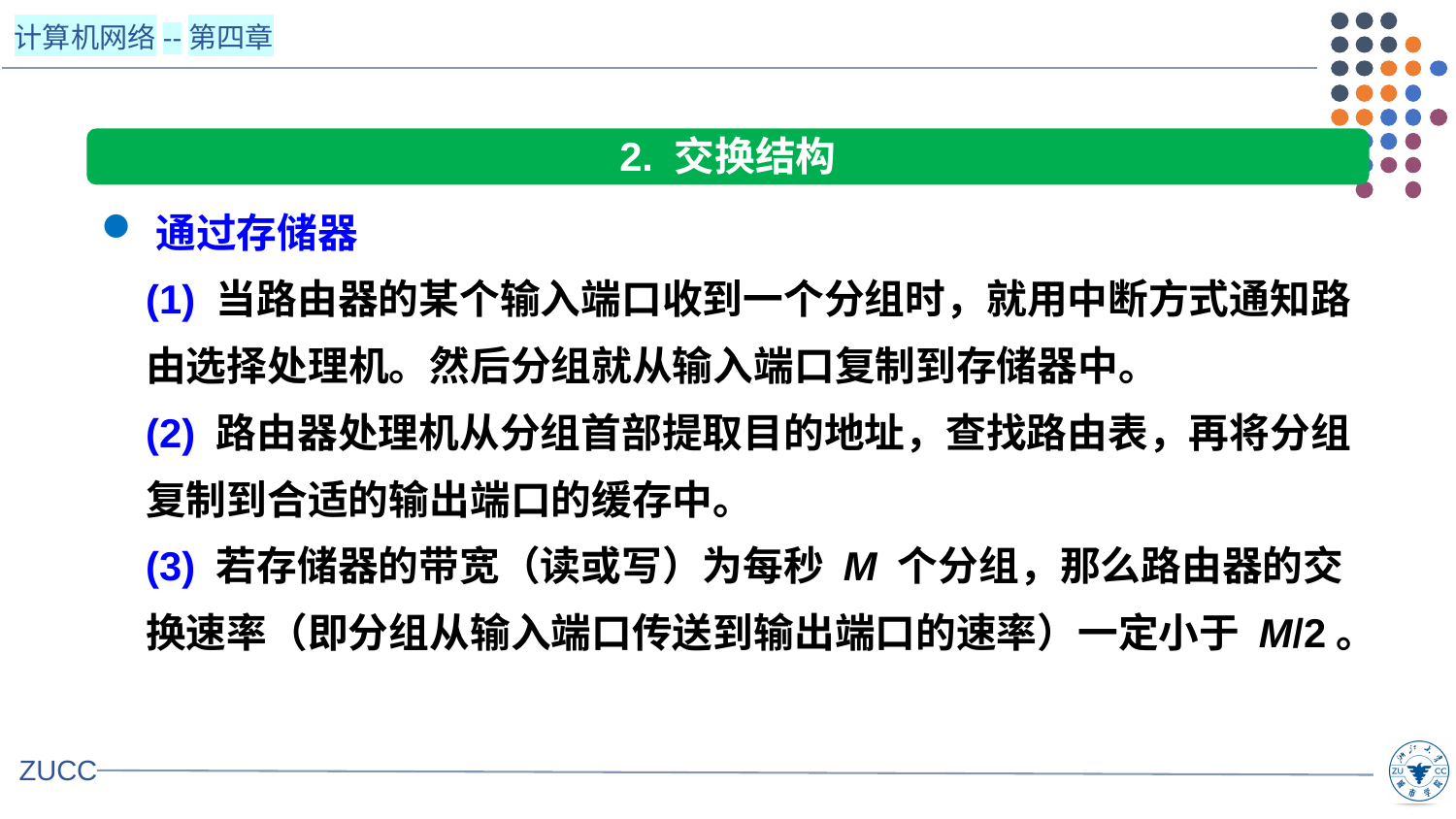

2. 交换结构

通过存储器
(1) 当路由器的某个输入端口收到一个分组时，就用中断方式通知路由选择处理机。然后分组就从输入端口复制到存储器中。
(2) 路由器处理机从分组首部提取目的地址，查找路由表，再将分组复制到合适的输出端口的缓存中。
(3) 若存储器的带宽（读或写）为每秒 M 个分组，那么路由器的交换速率（即分组从输入端口传送到输出端口的速率）一定小于 M/2。